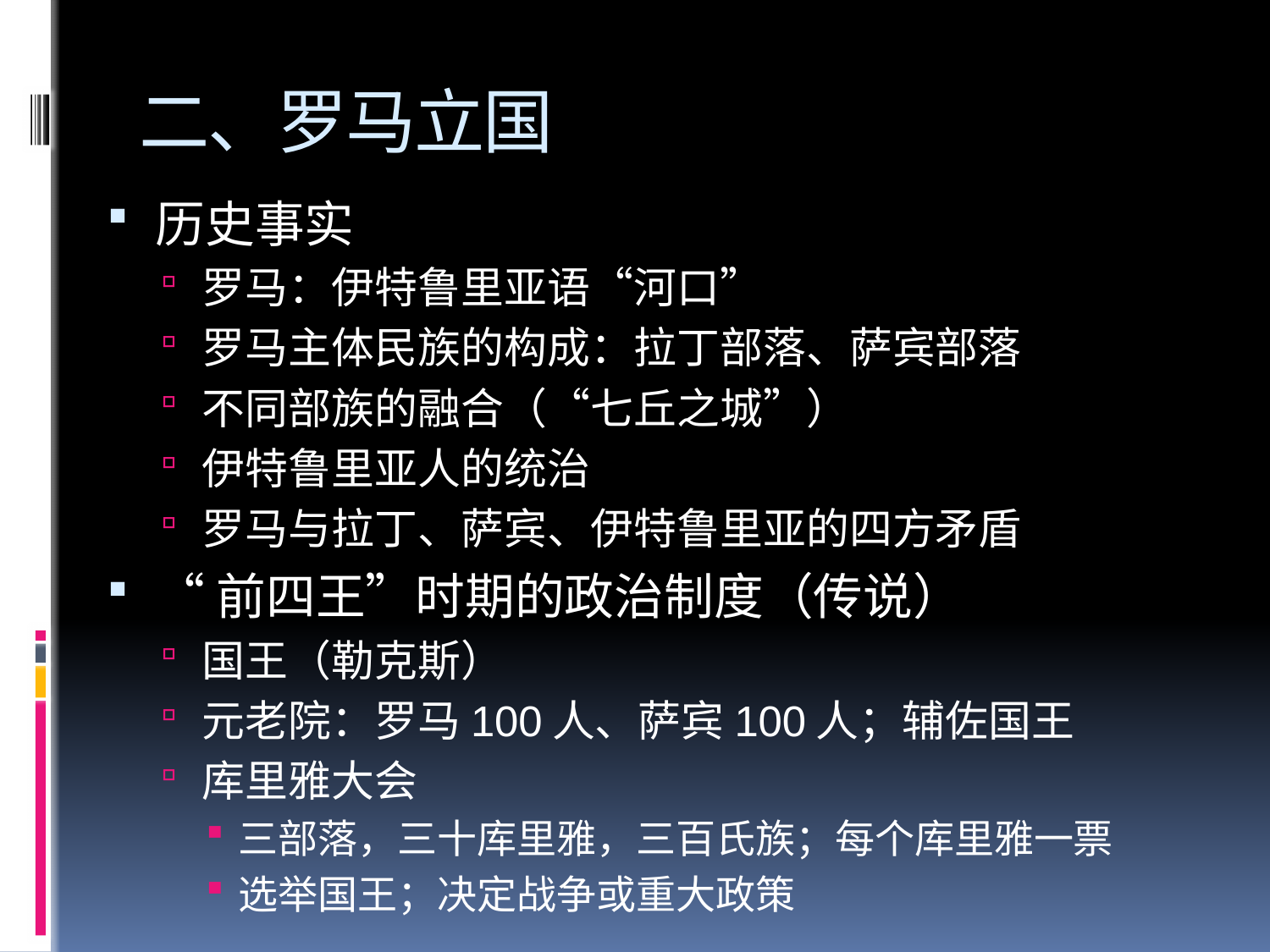

# 二、罗马立国
历史事实
罗马：伊特鲁里亚语“河口”
罗马主体民族的构成：拉丁部落、萨宾部落
不同部族的融合（“七丘之城”）
伊特鲁里亚人的统治
罗马与拉丁、萨宾、伊特鲁里亚的四方矛盾
“前四王”时期的政治制度（传说）
国王（勒克斯）
元老院：罗马100人、萨宾100人；辅佐国王
库里雅大会
三部落，三十库里雅，三百氏族；每个库里雅一票
选举国王；决定战争或重大政策